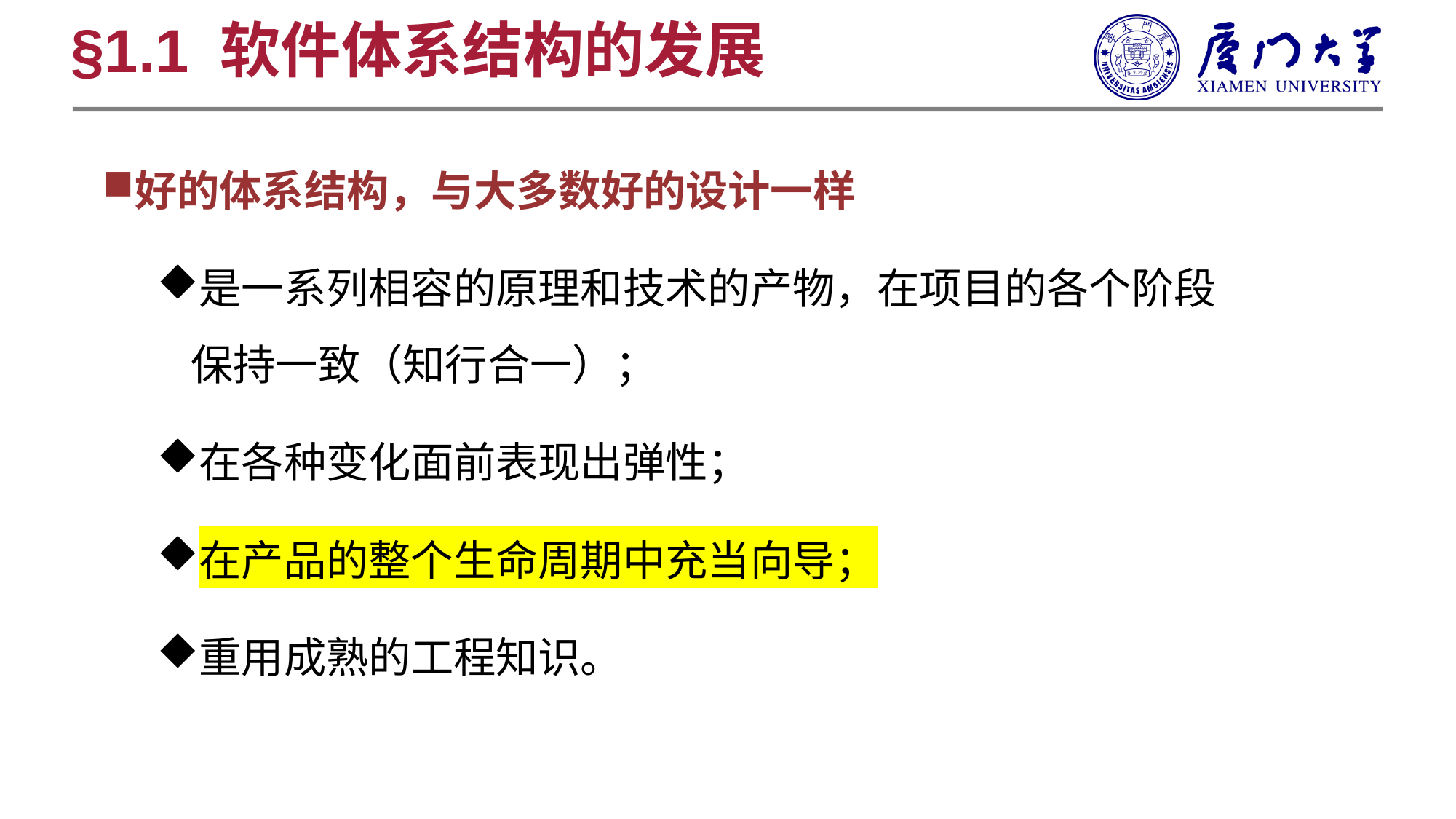

§1.1 软件体系结构的发展

好的体系结构，与大多数好的设计一样
是一系列相容的原理和技术的产物，在项目的各个阶段保持一致（知行合一）；
在各种变化面前表现出弹性；
在产品的整个生命周期中充当向导；
重用成熟的工程知识。